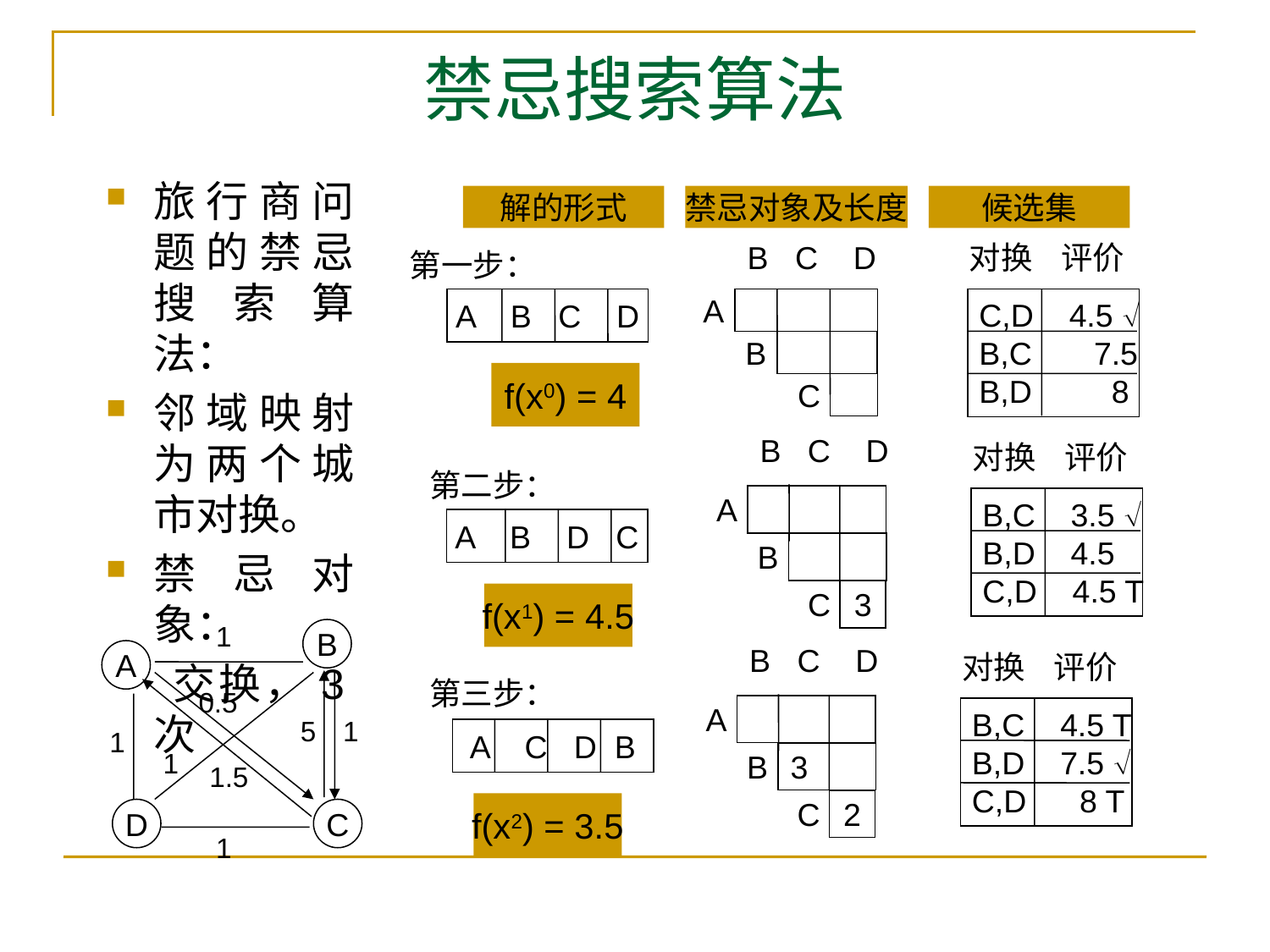

# 禁忌搜索算法

旅行商问题的禁忌搜索算法：
邻域映射为两个城市对换。
禁忌对象：
    交换，3次
解的形式
禁忌对象及长度
候选集
B   C    D
A

B

C

对换    评价
 C,D    4.5 √
 B,C       7.5
 B,D         8

A    B   C    D

f(x0) = 4
第一步：
B   C    D
A

B

C
3

对换    评价
 B,C    3.5 √
 B,D    4.5
 C,D    4.5 T

A    B    D   C

f(x1) = 4.5
第二步：
1
0.5
5
1
1
1
1.5
1
B
A
D
C

B   C    D
A

B
3
C
2

对换    评价
 B,C    4.5 T
 B,D    7.5 √
 C,D      8 T

A    C   D  B

f(x2) = 3.5
第三步：